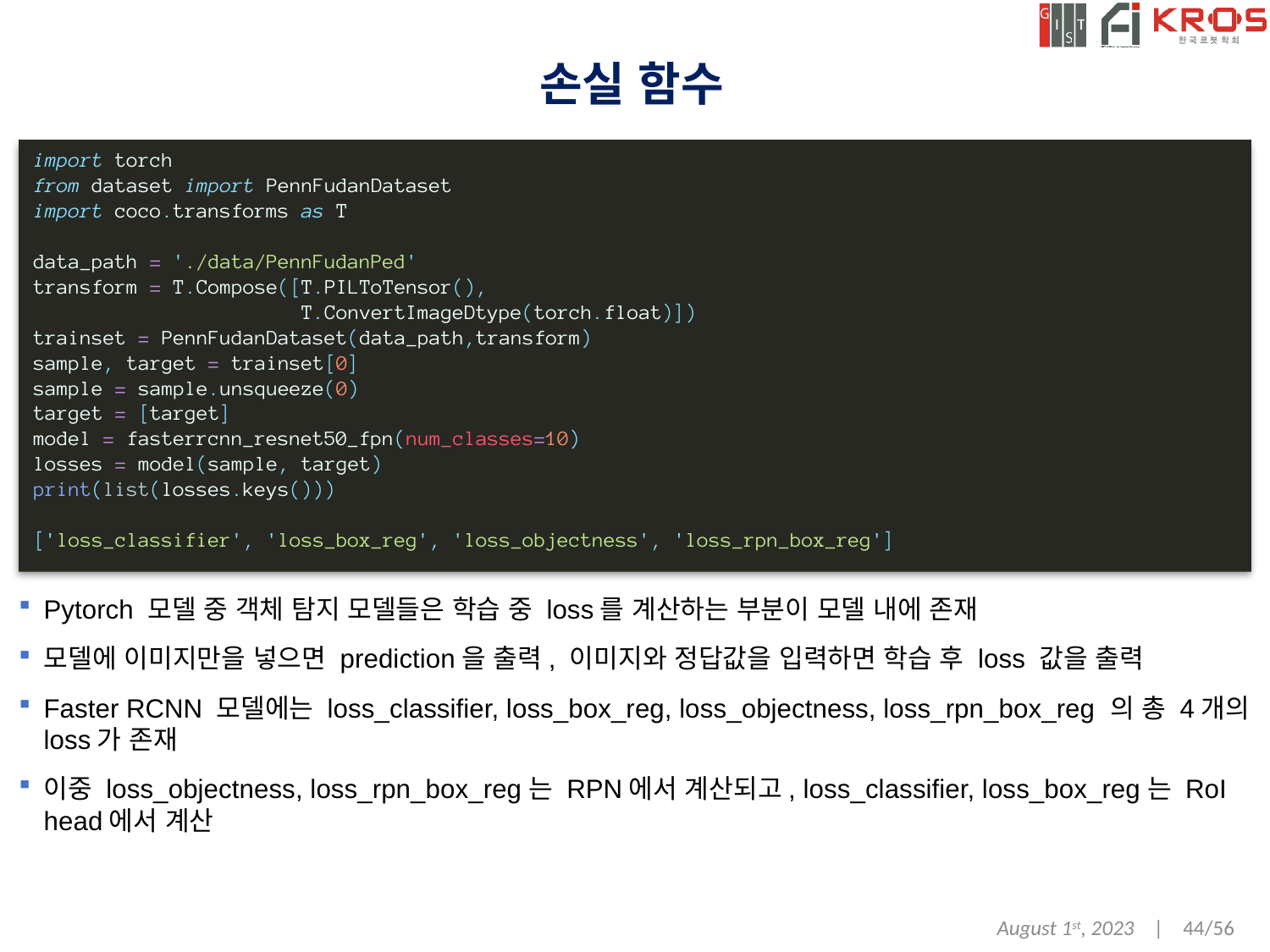

# 손실 함수

import torch
from dataset import PennFudanDataset
import coco.transforms as T
data_path = './data/PennFudanPed'
transform = T.Compose([T.PILToTensor(),
                       T.ConvertImageDtype(torch.float)])
trainset = PennFudanDataset(data_path,transform)
sample, target = trainset[0]
sample = sample.unsqueeze(0)
target = [target]
model = fasterrcnn_resnet50_fpn(num_classes=10)
losses = model(sample, target)
print(list(losses.keys()))
['loss_classifier', 'loss_box_reg', 'loss_objectness', 'loss_rpn_box_reg']
Pytorch 모델 중 객체 탐지 모델들은 학습 중 loss를 계산하는 부분이 모델 내에 존재
모델에 이미지만을 넣으면 prediction을 출력, 이미지와 정답값을 입력하면 학습 후 loss 값을 출력
Faster RCNN 모델에는 loss_classifier, loss_box_reg, loss_objectness, loss_rpn_box_reg 의 총 4개의 loss가 존재
이중 loss_objectness, loss_rpn_box_reg는 RPN에서 계산되고, loss_classifier, loss_box_reg는 RoI head에서 계산
August 1st, 2023    |    44/56